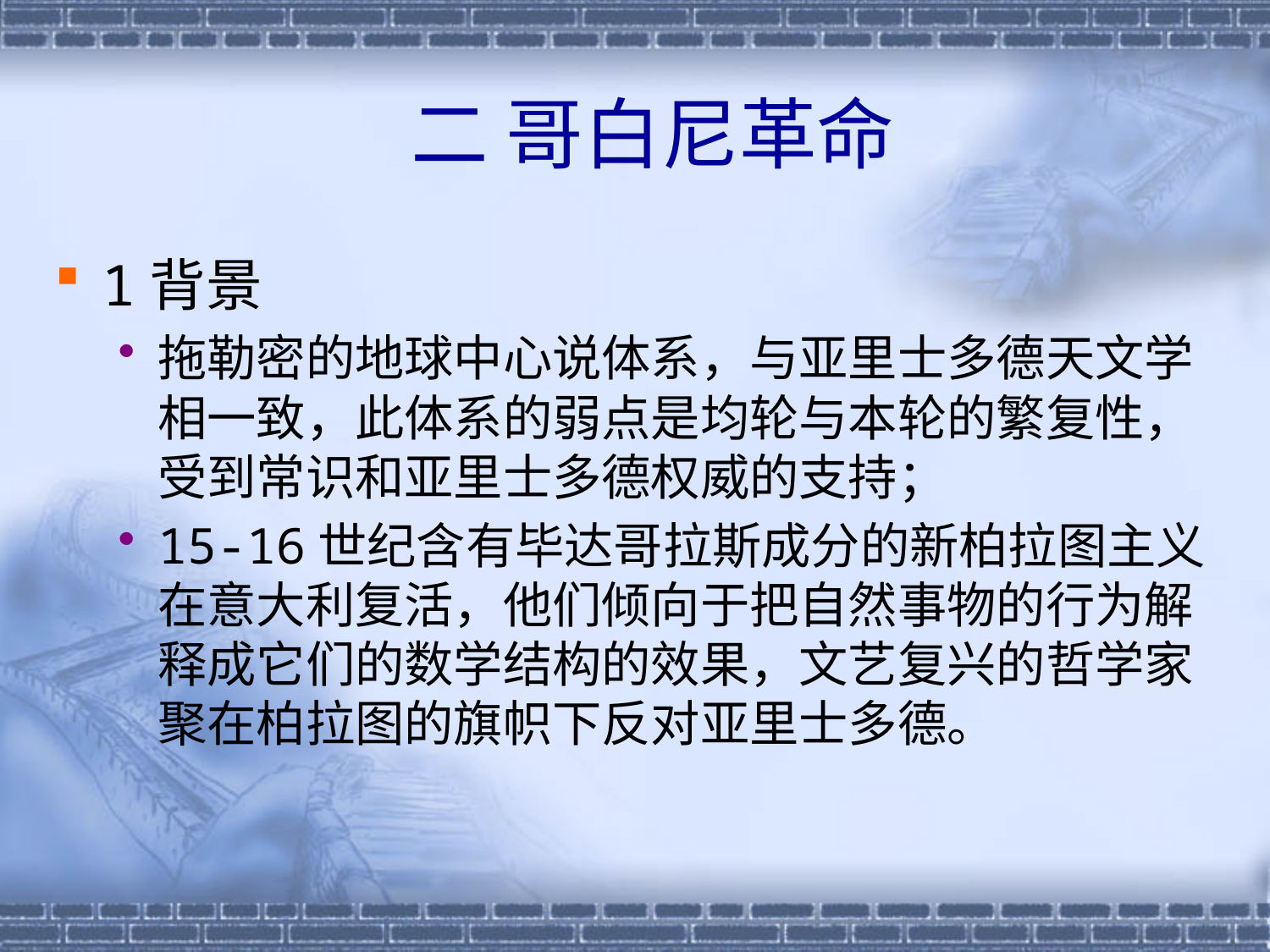

# 二 哥白尼革命
1背景
拖勒密的地球中心说体系，与亚里士多德天文学相一致，此体系的弱点是均轮与本轮的繁复性，受到常识和亚里士多德权威的支持；
15-16世纪含有毕达哥拉斯成分的新柏拉图主义在意大利复活，他们倾向于把自然事物的行为解释成它们的数学结构的效果，文艺复兴的哲学家聚在柏拉图的旗帜下反对亚里士多德。